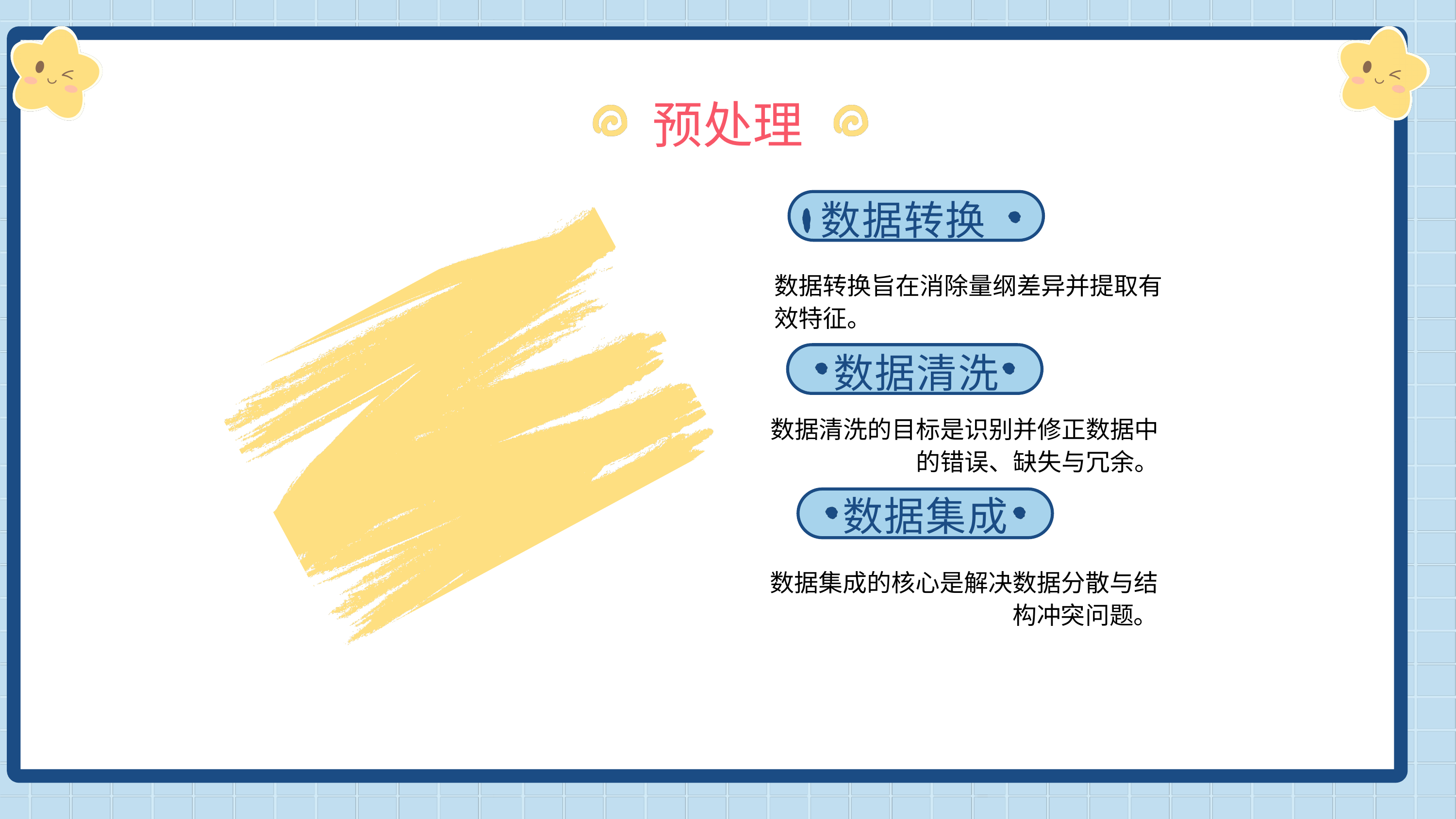

预处理

数据转换

数据转换旨在消除量纲差异并提取有效特征。

数据清洗

数据清洗的目标是识别并修正数据中的错误、缺失与冗余。

数据集成

数据集成的核心是解决数据分散与结构冲突问题。